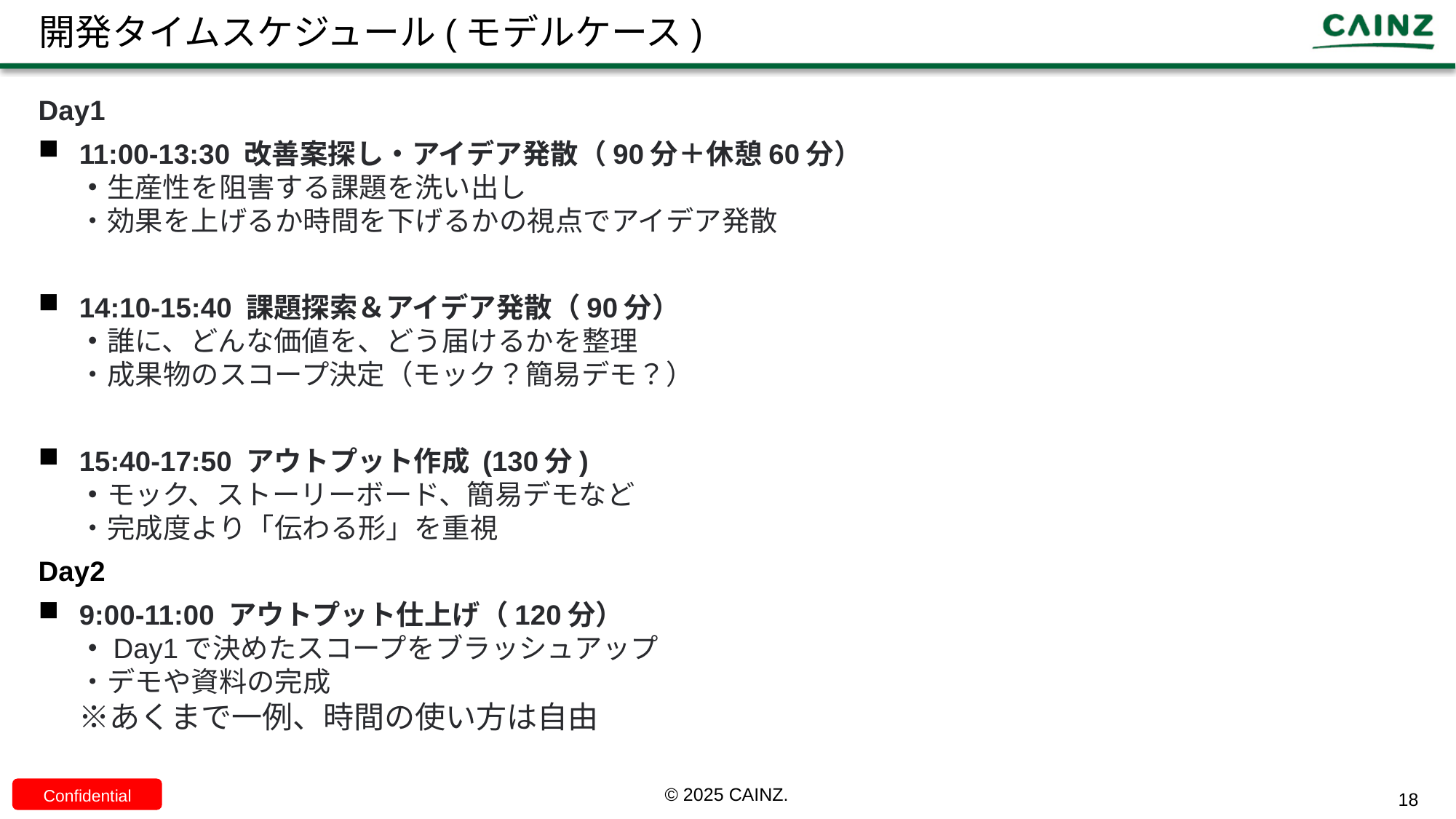

# 開発タイムスケジュール(モデルケース)
Day1
11:00-13:30 改善案探し・アイデア発散（90分＋休憩60分）
・生産性を阻害する課題を洗い出し
・効果を上げるか時間を下げるかの視点でアイデア発散

14:10-15:40 課題探索＆アイデア発散（90分）
・誰に、どんな価値を、どう届けるかを整理
・成果物のスコープ決定（モック？簡易デモ？）

15:40-17:50 アウトプット作成 (130分)
・モック、ストーリーボード、簡易デモなど
・完成度より「伝わる形」を重視
Day2
9:00-11:00 アウトプット仕上げ（120分）
・Day1で決めたスコープをブラッシュアップ
・デモや資料の完成
							※あくまで一例、時間の使い方は自由